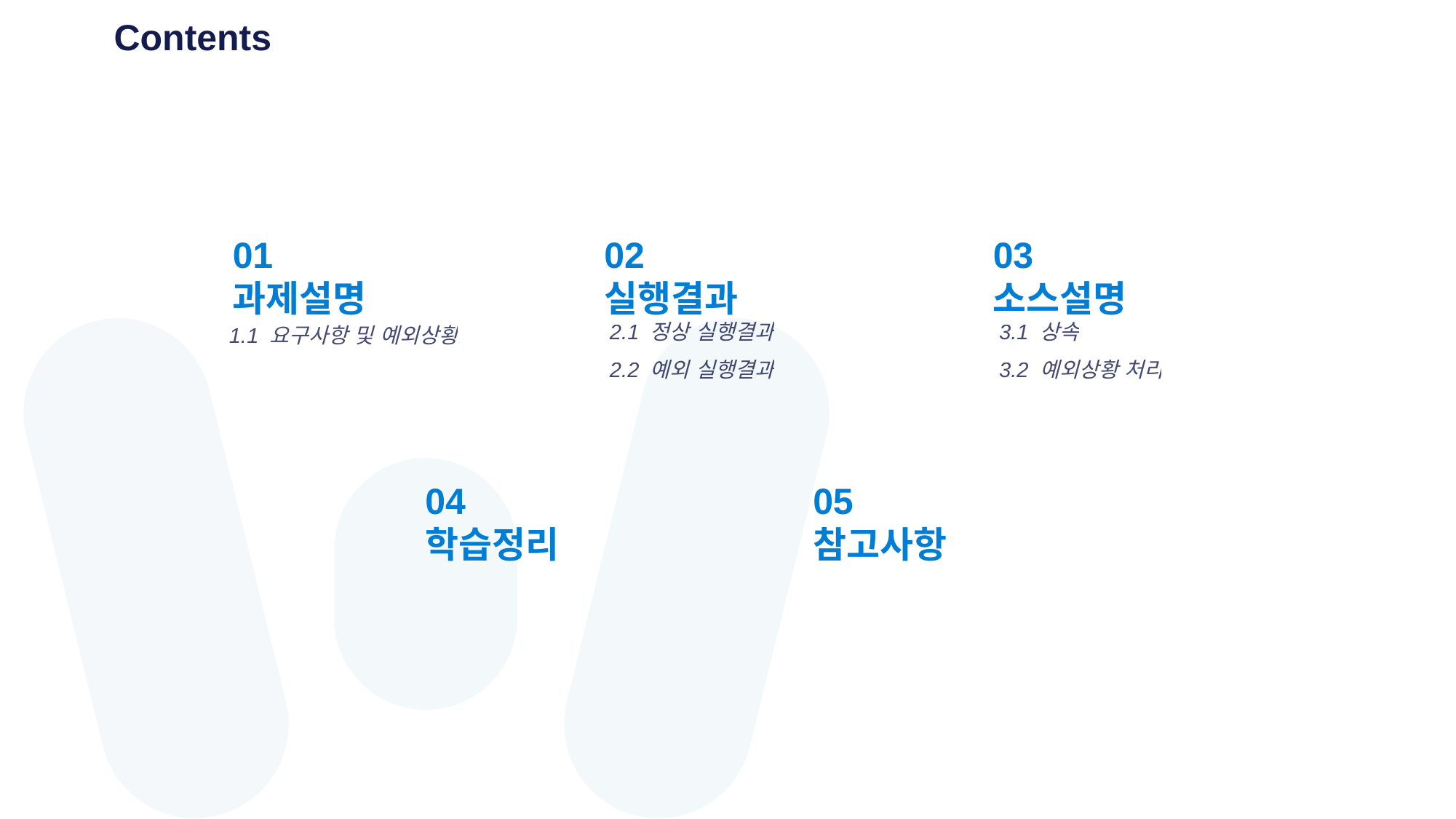

Contents
01 과제설명
02 실행결과
03 소스설명
2.1 정상 실행결과
2.2 예외 실행결과
3.1 상속
3.2 예외상황 처리
1.1 요구사항 및 예외상황
04 학습정리
05 참고사항